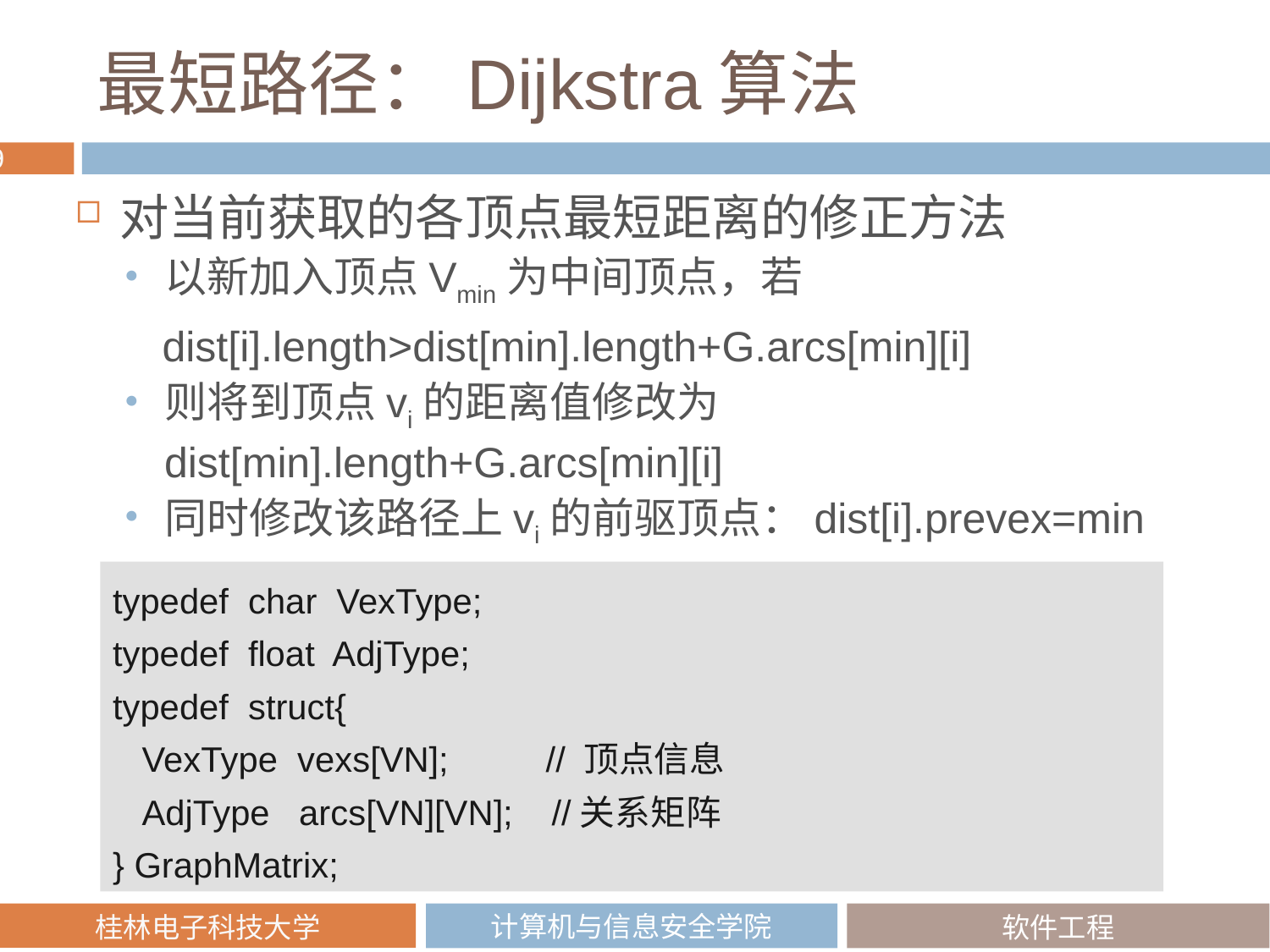

# 最短路径：Dijkstra算法
对当前获取的各顶点最短距离的修正方法
以新加入顶点Vmin为中间顶点，若
   dist[i].length>dist[min].length+G.arcs[min][i]
则将到顶点vi的距离值修改为dist[min].length+G.arcs[min][i]
同时修改该路径上vi的前驱顶点：dist[i].prevex=min
typedef  char  VexType;
typedef  float  AdjType;
typedef  struct{
   VexType  vexs[VN];          // 顶点信息
   AdjType   arcs[VN][VN];    //关系矩阵
} GraphMatrix;